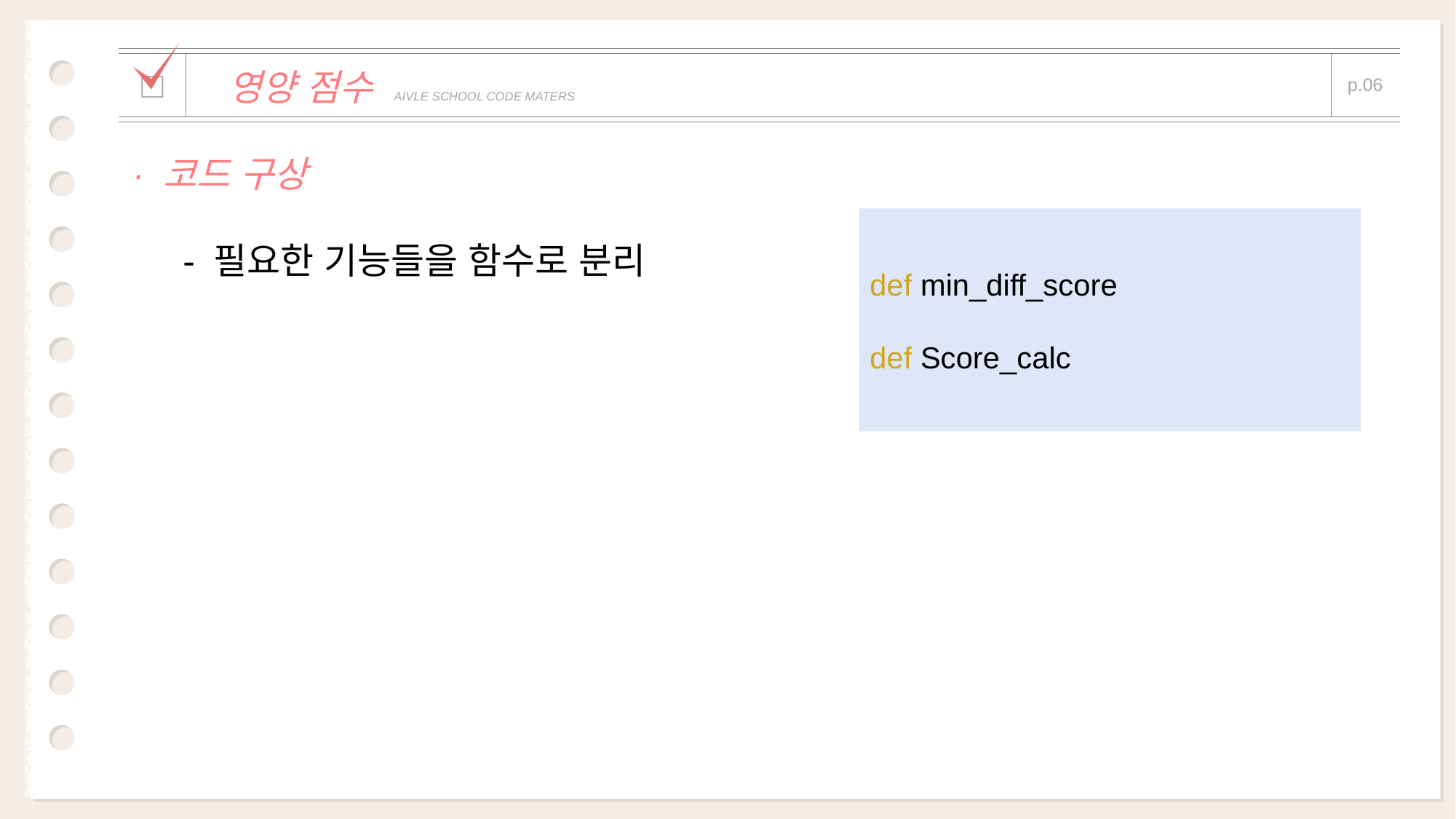

|  |  |  |
| --- | --- | --- |
| □ | 영양 점수 AIVLE SCHOOL CODE MATERS | p.06 |
|  |  |  |
· 코드 구상
def min_diff_score

def Score_calc
- 필요한 기능들을 함수로 분리